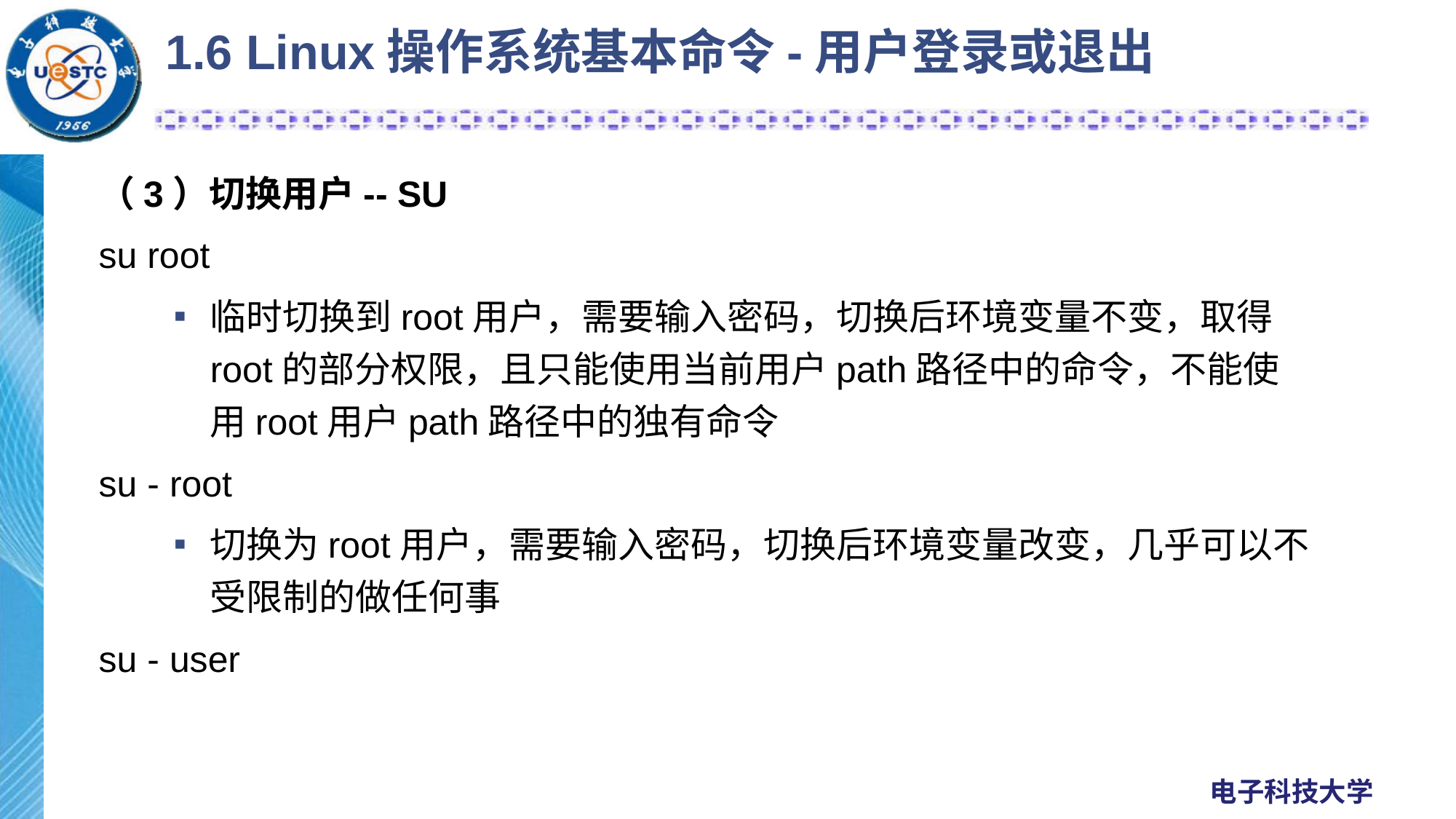

# 1.6 Linux操作系统基本命令-用户登录或退出
（3）切换用户-- SU
su root
临时切换到root用户，需要输入密码，切换后环境变量不变，取得root的部分权限，且只能使用当前用户path路径中的命令，不能使用root用户path路径中的独有命令
su - root
切换为root用户，需要输入密码，切换后环境变量改变，几乎可以不受限制的做任何事
su - user